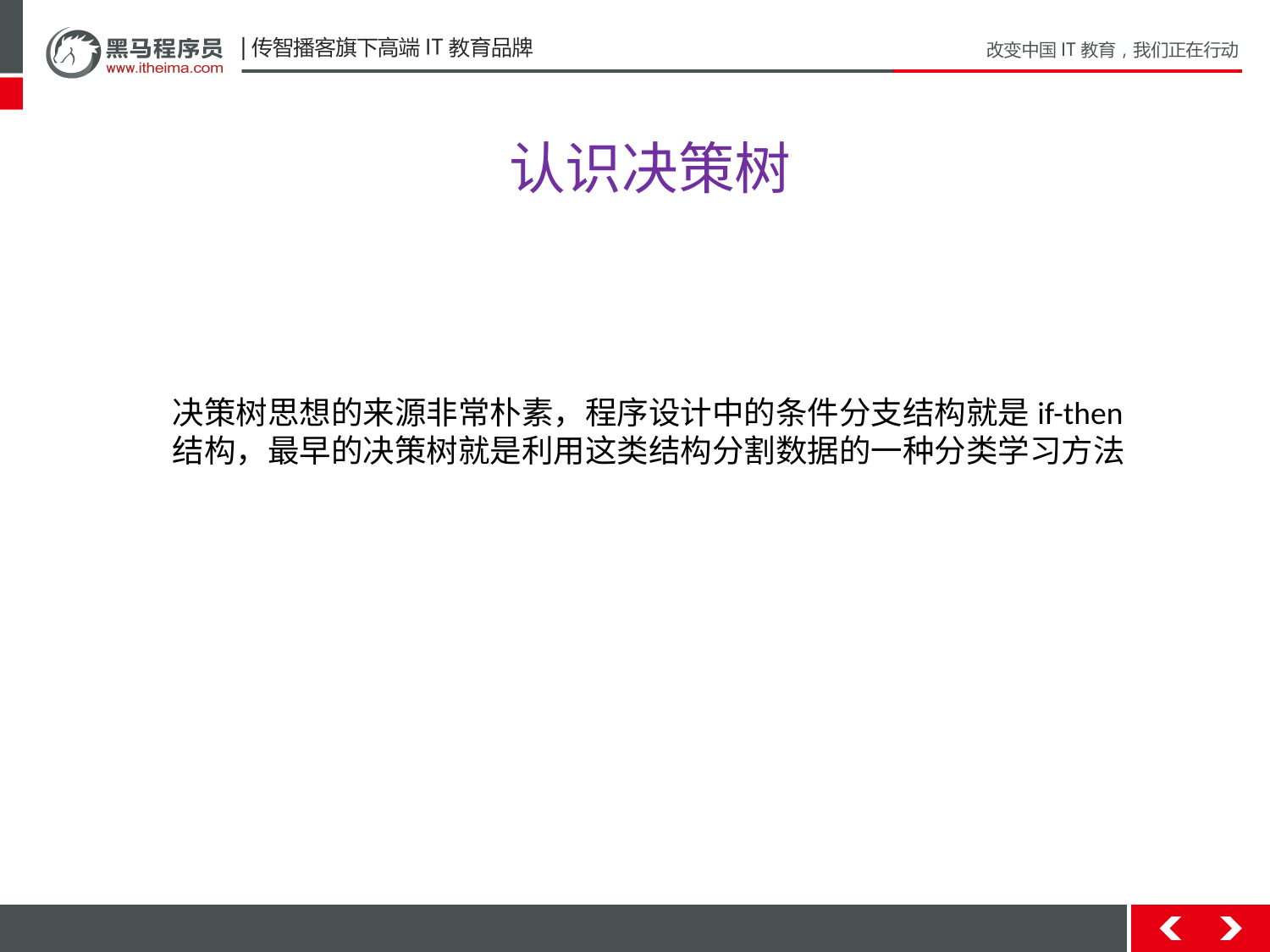

认识决策树
决策树思想的来源非常朴素，程序设计中的条件分支结构就是if-then结构，最早的决策树就是利用这类结构分割数据的一种分类学习方法